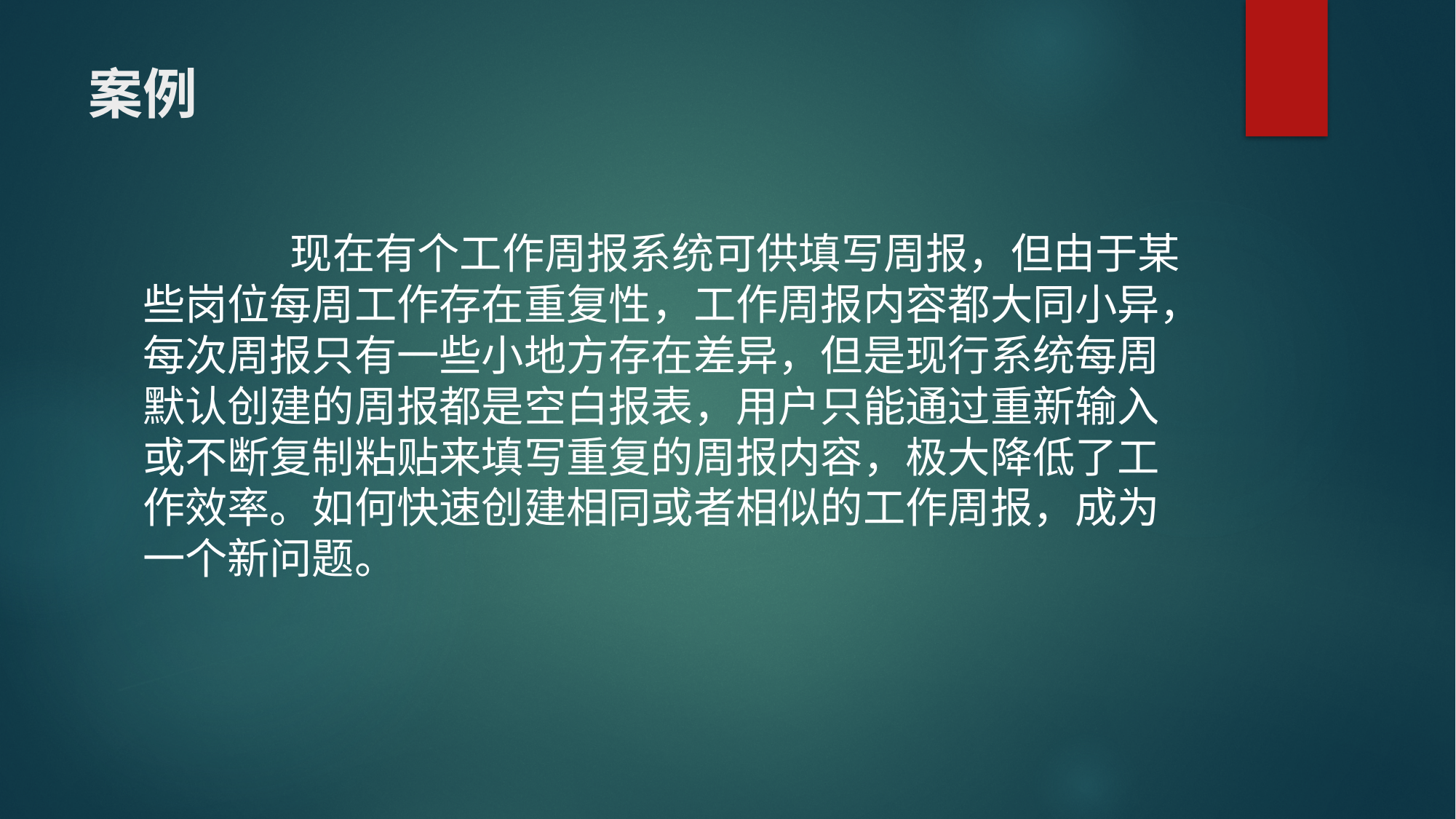

# 案例
	   现在有个工作周报系统可供填写周报，但由于某些岗位每周工作存在重复性，工作周报内容都大同小异，每次周报只有一些小地方存在差异，但是现行系统每周默认创建的周报都是空白报表，用户只能通过重新输入或不断复制粘贴来填写重复的周报内容，极大降低了工作效率。如何快速创建相同或者相似的工作周报，成为一个新问题。